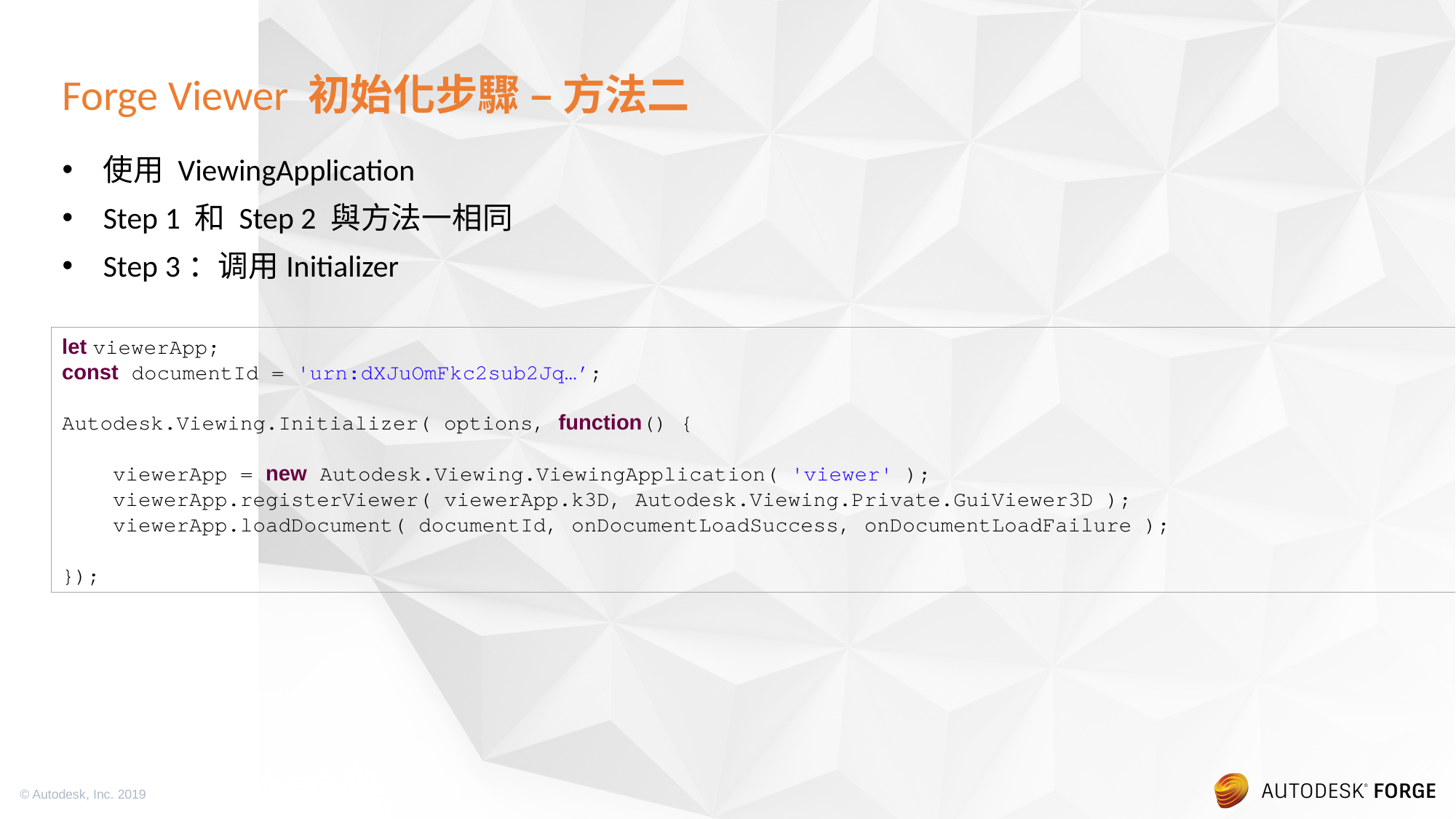

# Forge Viewer 初始化步驟 – 方法二
使用 ViewingApplication
Step 1 和 Step 2 與方法一相同
Step 3：调用Initializer

let viewerApp;
const documentId = 'urn:dXJuOmFkc2sub2Jq…’;

Autodesk.Viewing.Initializer( options, function() {

    viewerApp = new Autodesk.Viewing.ViewingApplication( 'viewer' );
    viewerApp.registerViewer( viewerApp.k3D, Autodesk.Viewing.Private.GuiViewer3D );
    viewerApp.loadDocument( documentId, onDocumentLoadSuccess, onDocumentLoadFailure );

});